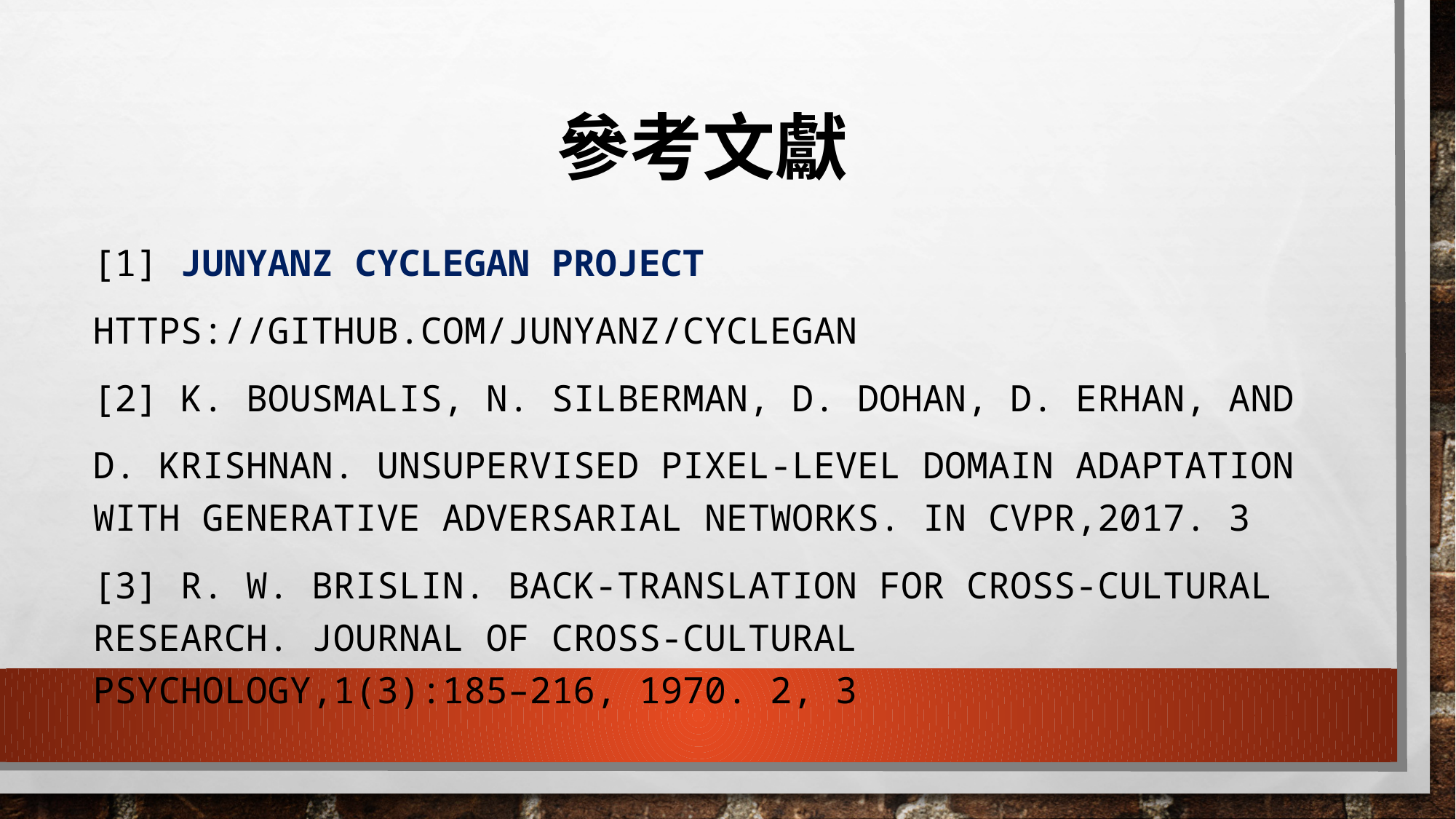

# 參考文獻
[1] junyanz CycleGAN project
https://github.com/junyanz/CycleGAN
[2] K. Bousmalis, N. Silberman, D. Dohan, D. Erhan, and
D. Krishnan. Unsupervised pixel-level domain adaptation with generative adversarial networks. In CVPR,2017. 3
[3] R. W. Brislin. Back-translation for cross-cultural research. Journal of cross-cultural psychology,1(3):185–216, 1970. 2, 3